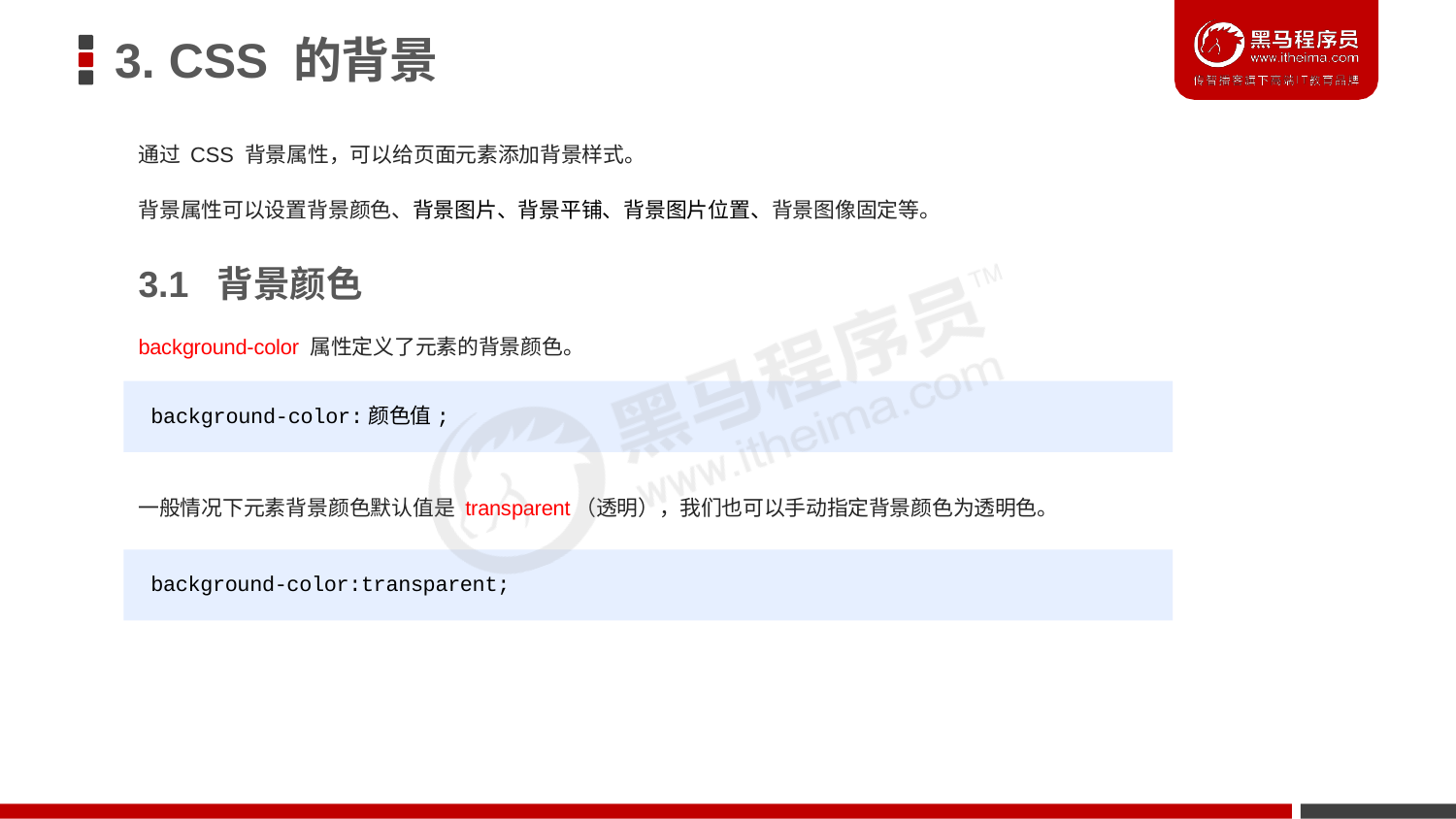

# 3. CSS 的背景
通过 CSS 背景属性，可以给页面元素添加背景样式。

背景属性可以设置背景颜色、背景图片、背景平铺、背景图片位置、背景图像固定等。

3.1	背景颜色
background-color 属性定义了元素的背景颜色。

background-color:颜色值;
一般情况下元素背景颜色默认值是 transparent（透明），我们也可以手动指定背景颜色为透明色。

background-color:transparent;